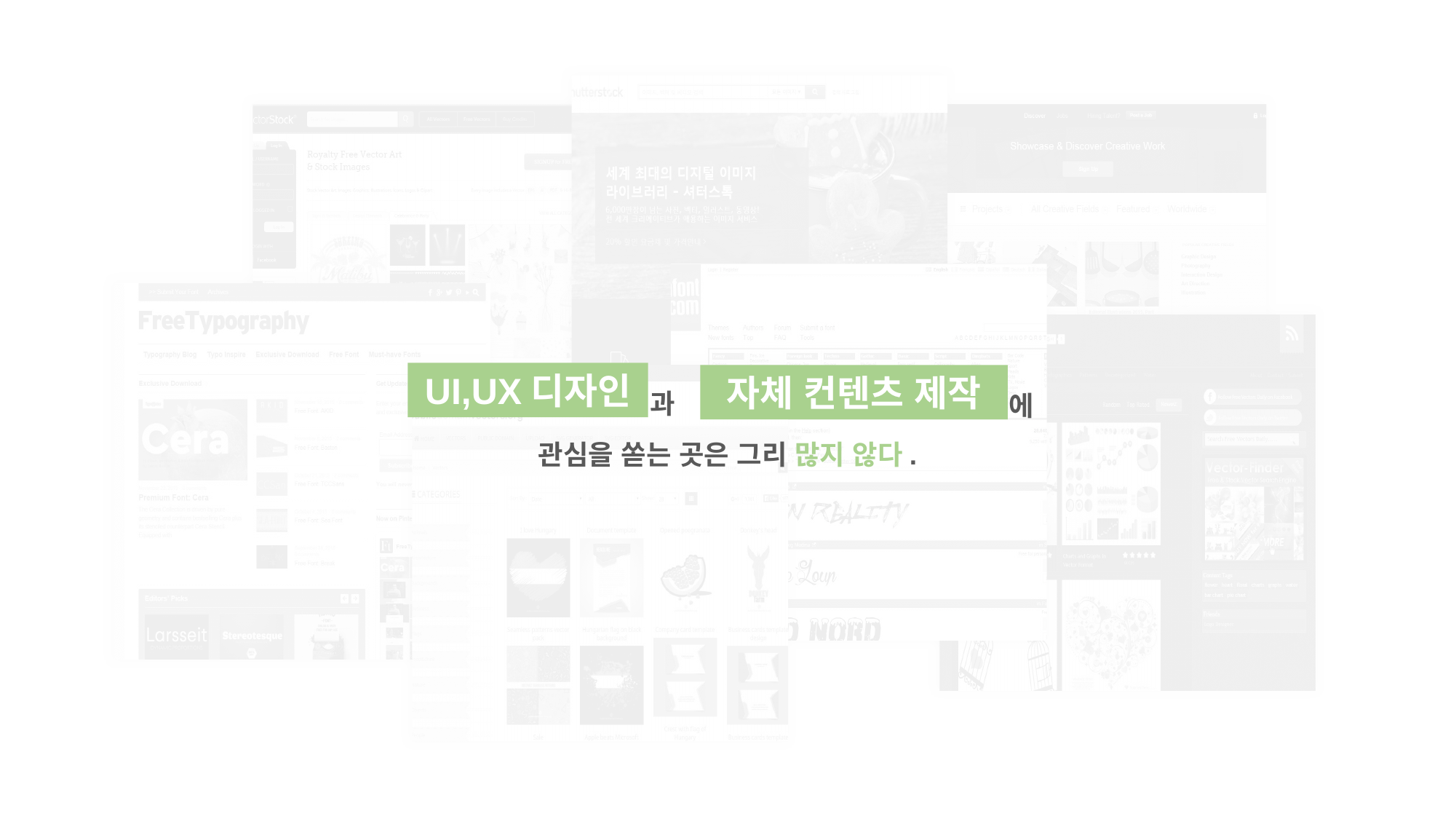

UI,UX디자인
과
자체 컨텐츠 제작
에
관심을 쏟는 곳은 그리 많지 않다.